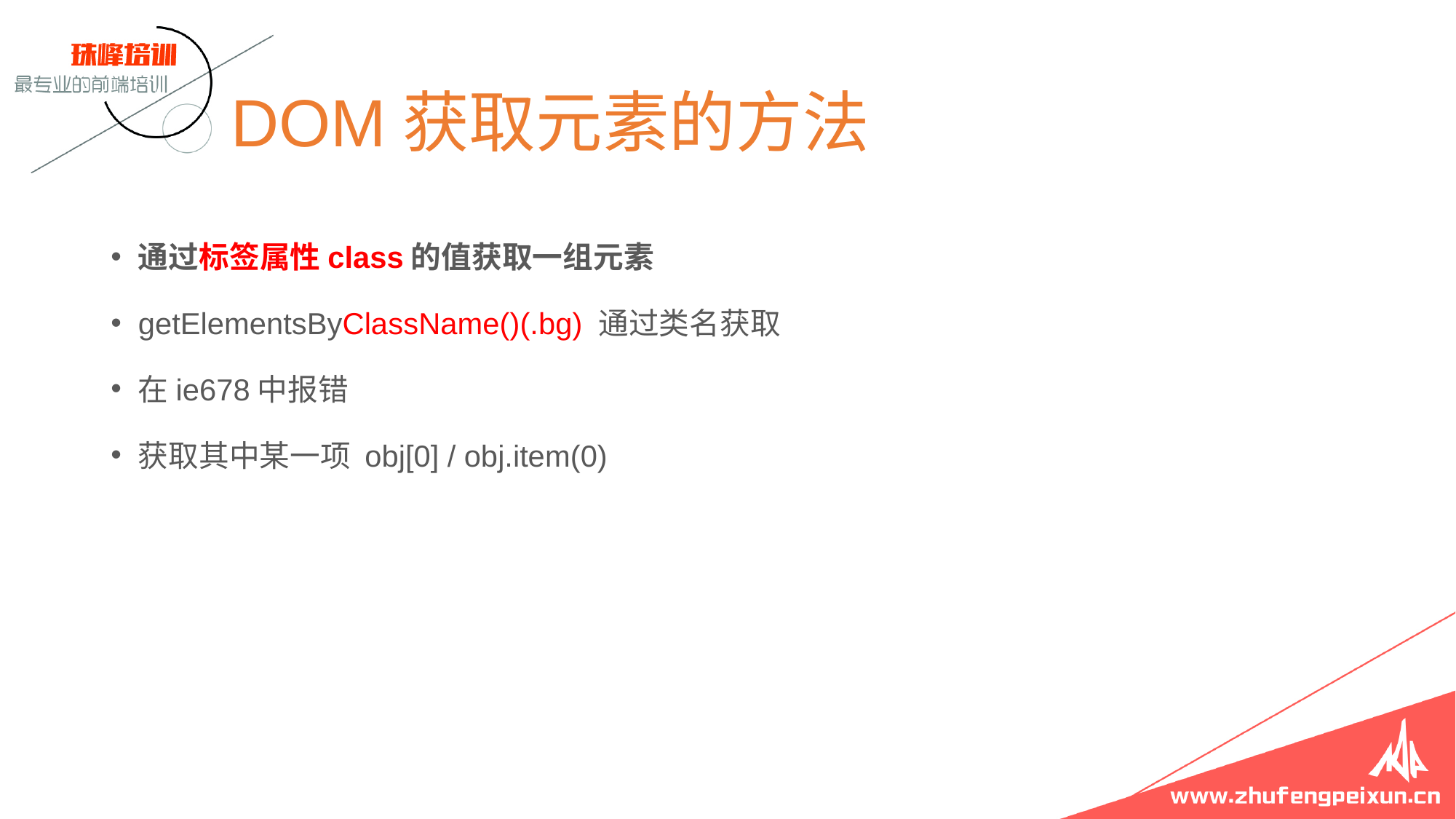

# DOM获取元素的方法
通过标签属性class的值获取一组元素
getElementsByClassName()(.bg) 通过类名获取
在ie678中报错
获取其中某一项 obj[0] / obj.item(0)